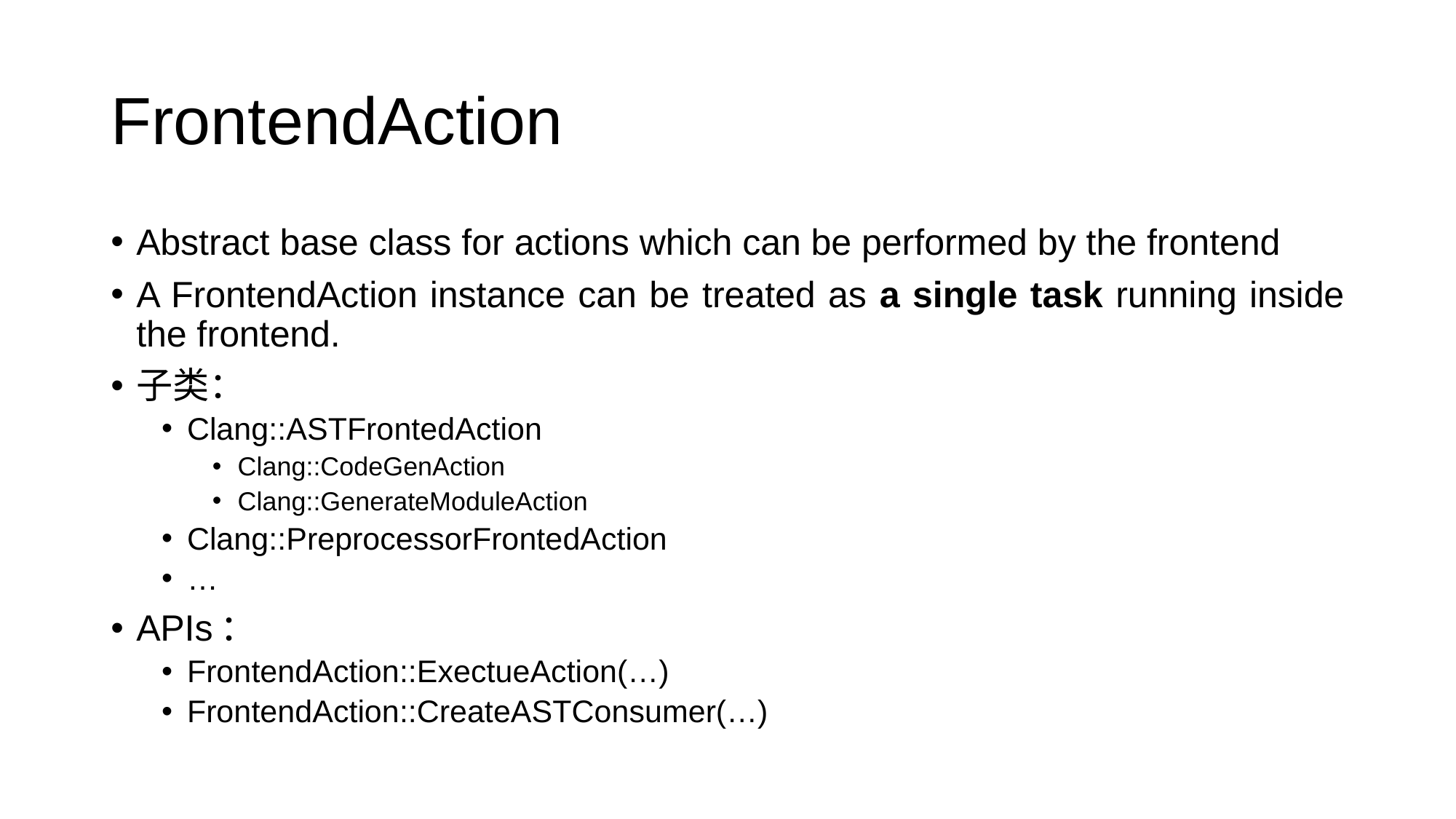

# FrontendAction
Abstract base class for actions which can be performed by the frontend
A FrontendAction instance can be treated as a single task running inside the frontend.
子类：
Clang::ASTFrontedAction
Clang::CodeGenAction
Clang::GenerateModuleAction
Clang::PreprocessorFrontedAction
…
APIs：
FrontendAction::ExectueAction(…)
FrontendAction::CreateASTConsumer(…)